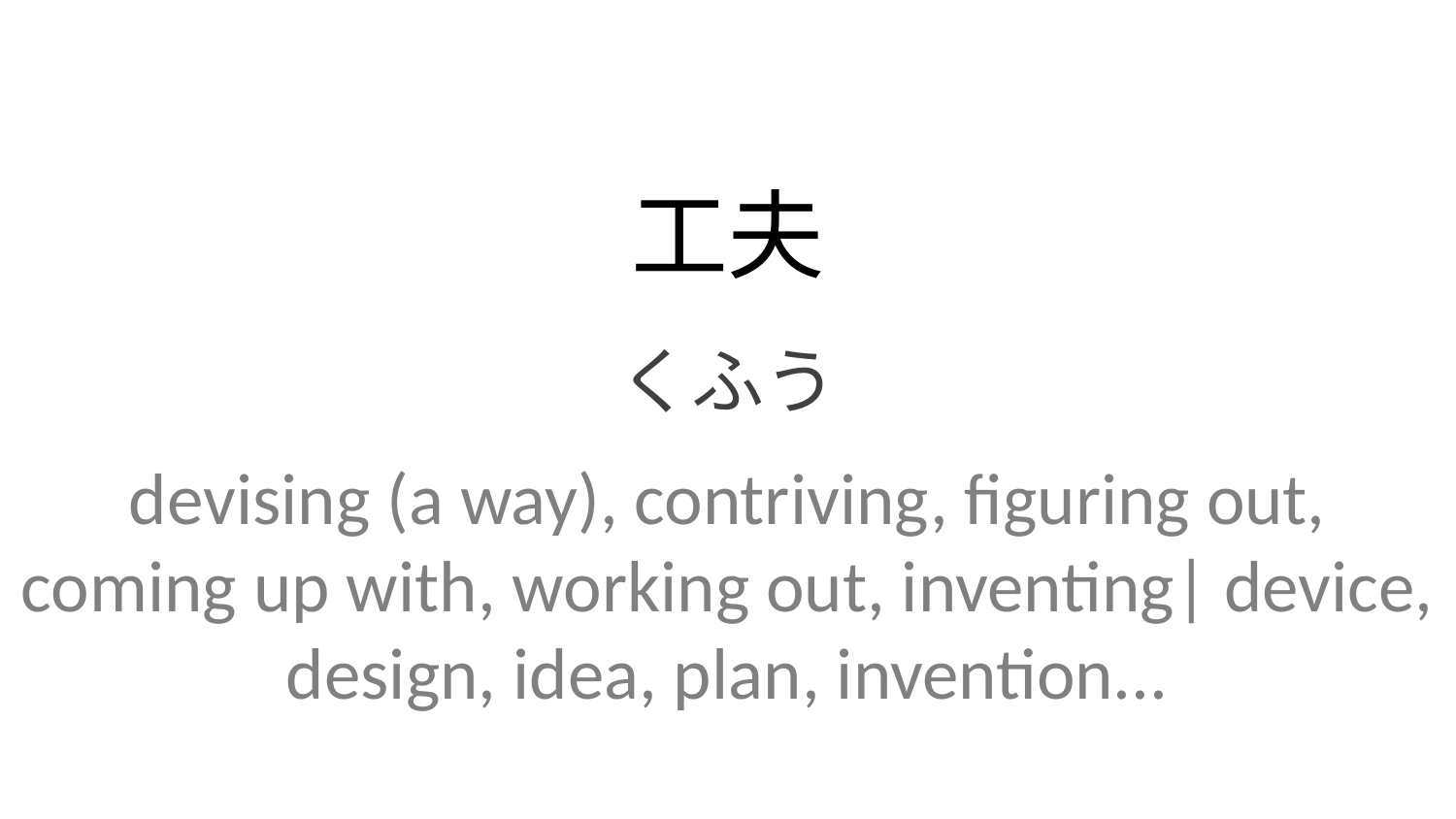

工夫

くふう
devising (a way), contriving, figuring out, coming up with, working out, inventing| device, design, idea, plan, invention...